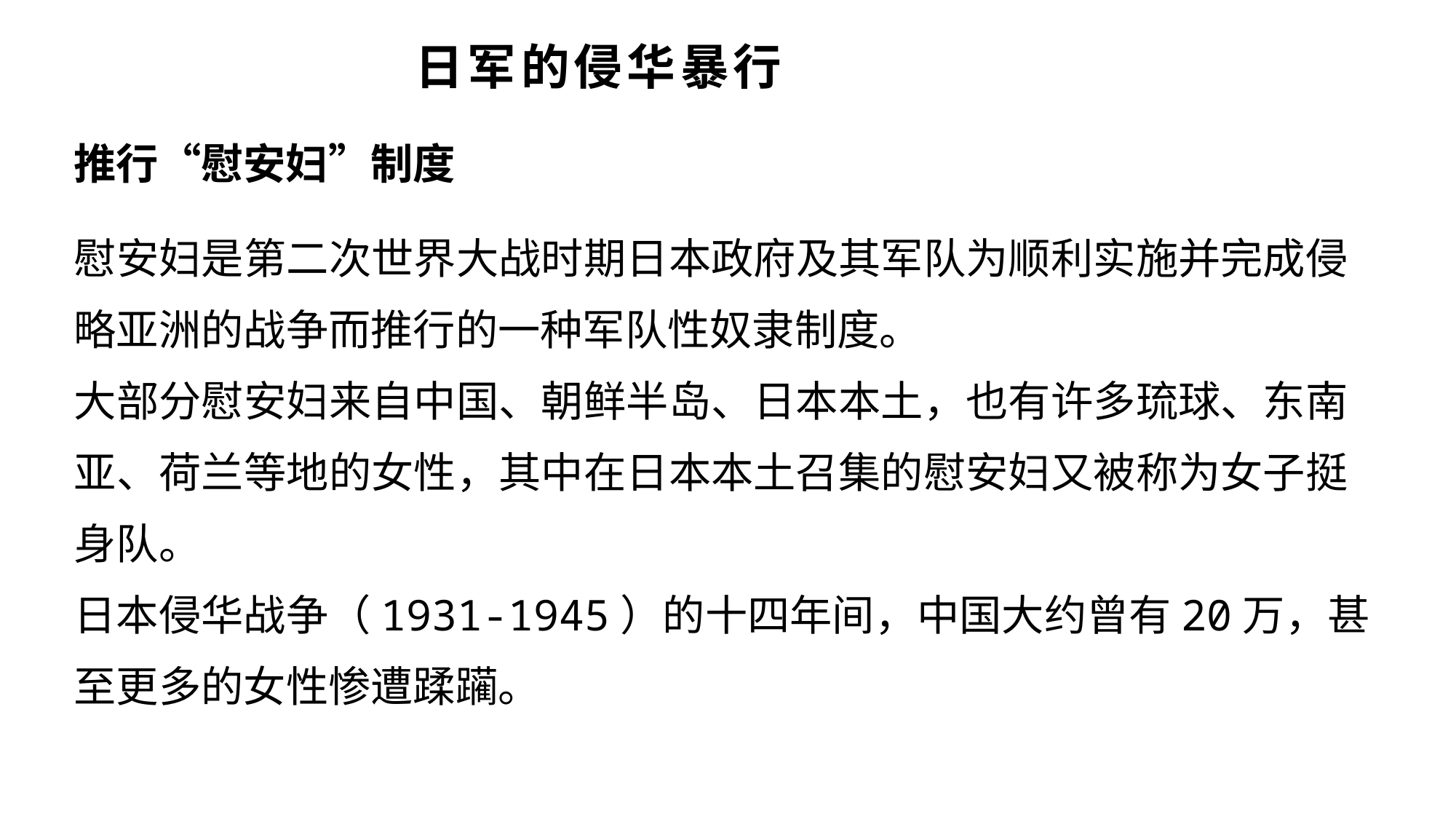

日军的侵华暴行
 推行“慰安妇”制度
慰安妇是第二次世界大战时期日本政府及其军队为顺利实施并完成侵略亚洲的战争而推行的一种军队性奴隶制度。
大部分慰安妇来自中国、朝鲜半岛、日本本土，也有许多琉球、东南亚、荷兰等地的女性，其中在日本本土召集的慰安妇又被称为女子挺身队。
日本侵华战争（1931-1945）的十四年间，中国大约曾有20万，甚至更多的女性惨遭蹂躏。